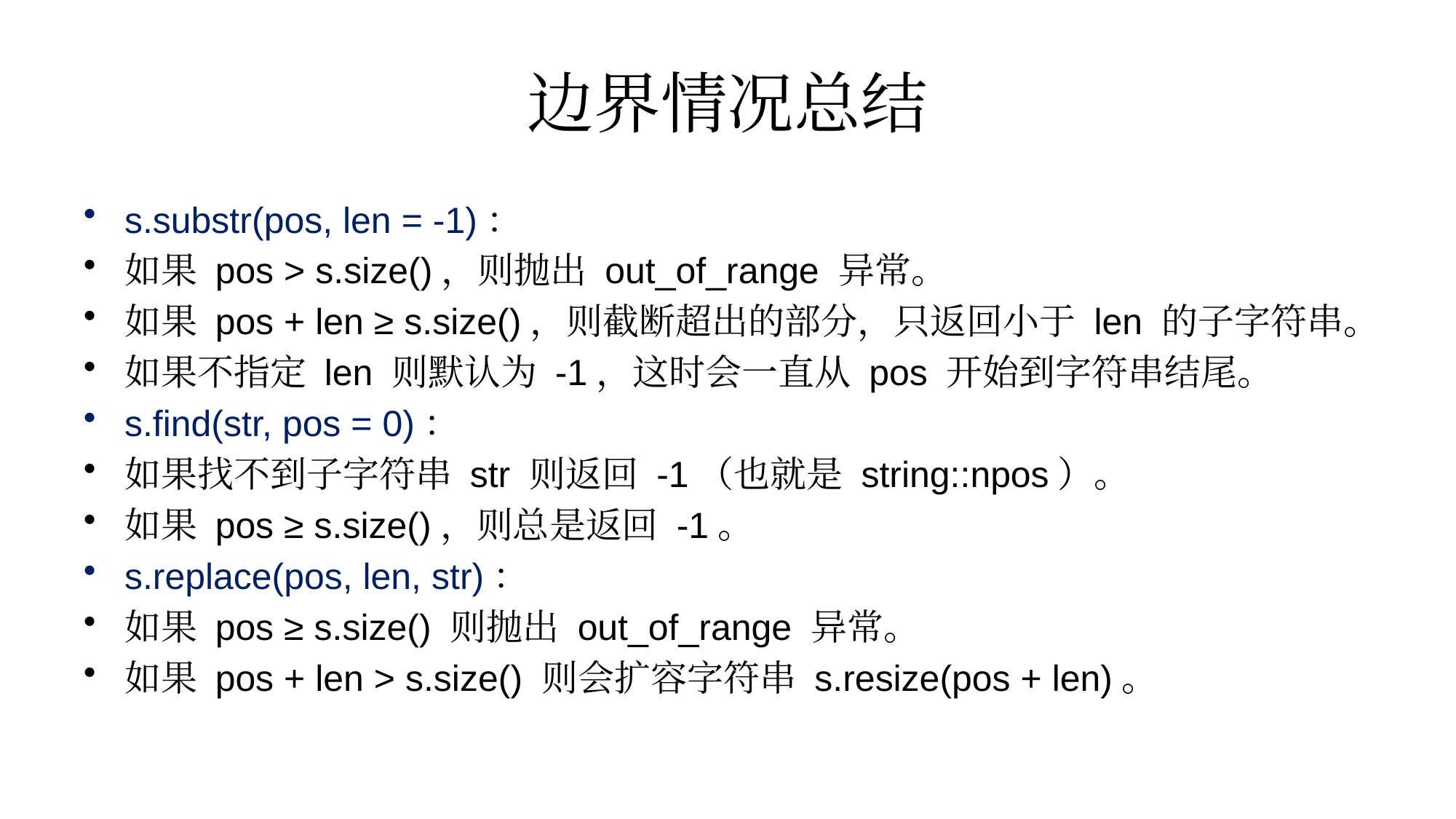

# 边界情况总结
s.substr(pos, len = -1)：
如果 pos > s.size()，则抛出 out_of_range 异常。
如果 pos + len ≥ s.size()，则截断超出的部分，只返回小于 len 的子字符串。
如果不指定 len 则默认为 -1，这时会一直从 pos 开始到字符串结尾。
s.find(str, pos = 0)：
如果找不到子字符串 str 则返回 -1（也就是 string::npos）。
如果 pos ≥ s.size()，则总是返回 -1。
s.replace(pos, len, str)：
如果 pos ≥ s.size() 则抛出 out_of_range 异常。
如果 pos + len > s.size() 则会扩容字符串 s.resize(pos + len)。